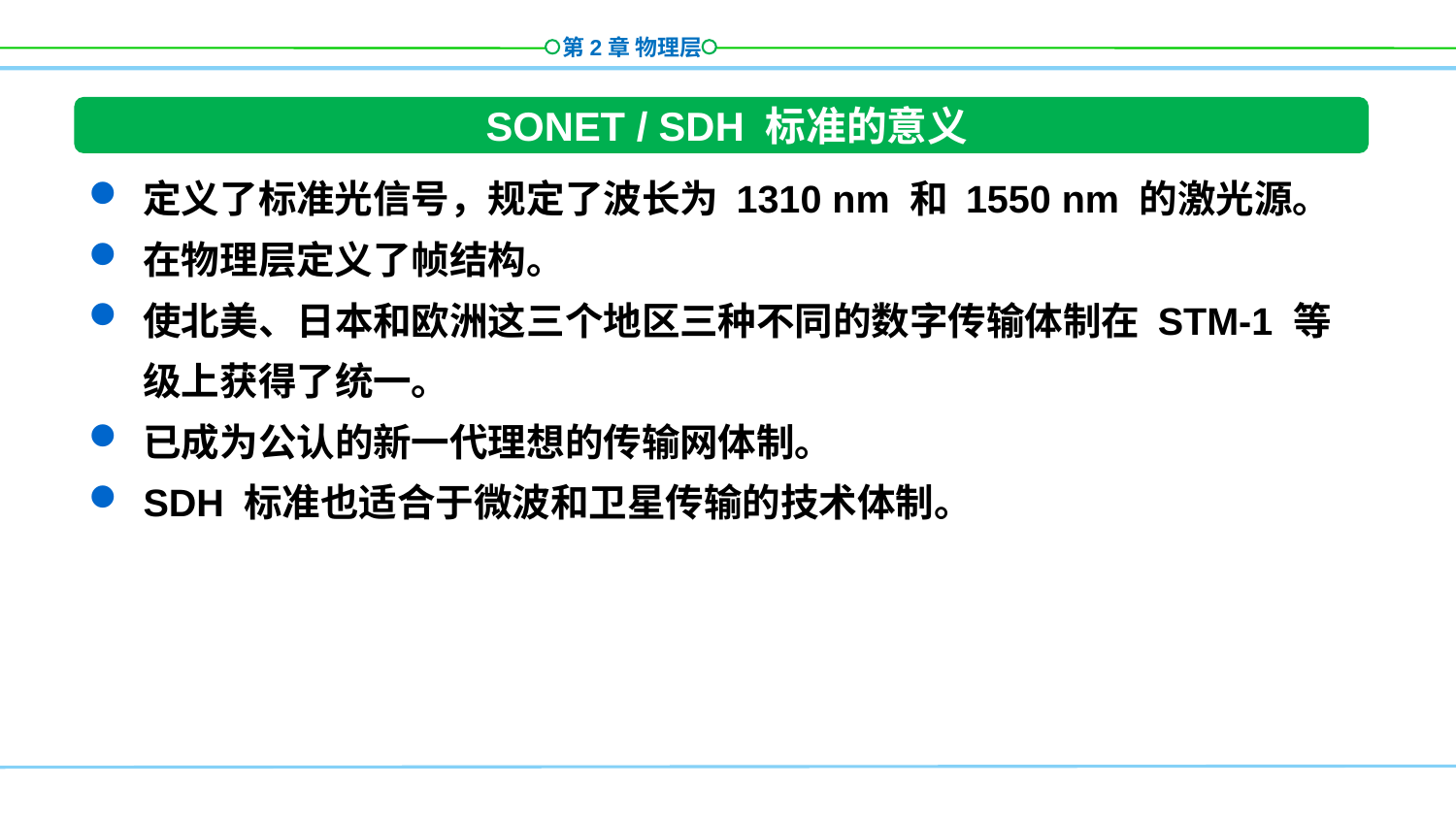

SONET / SDH 标准的意义
定义了标准光信号，规定了波长为 1310 nm 和 1550 nm 的激光源。
在物理层定义了帧结构。
使北美、日本和欧洲这三个地区三种不同的数字传输体制在 STM-1 等级上获得了统一。
已成为公认的新一代理想的传输网体制。
SDH 标准也适合于微波和卫星传输的技术体制。